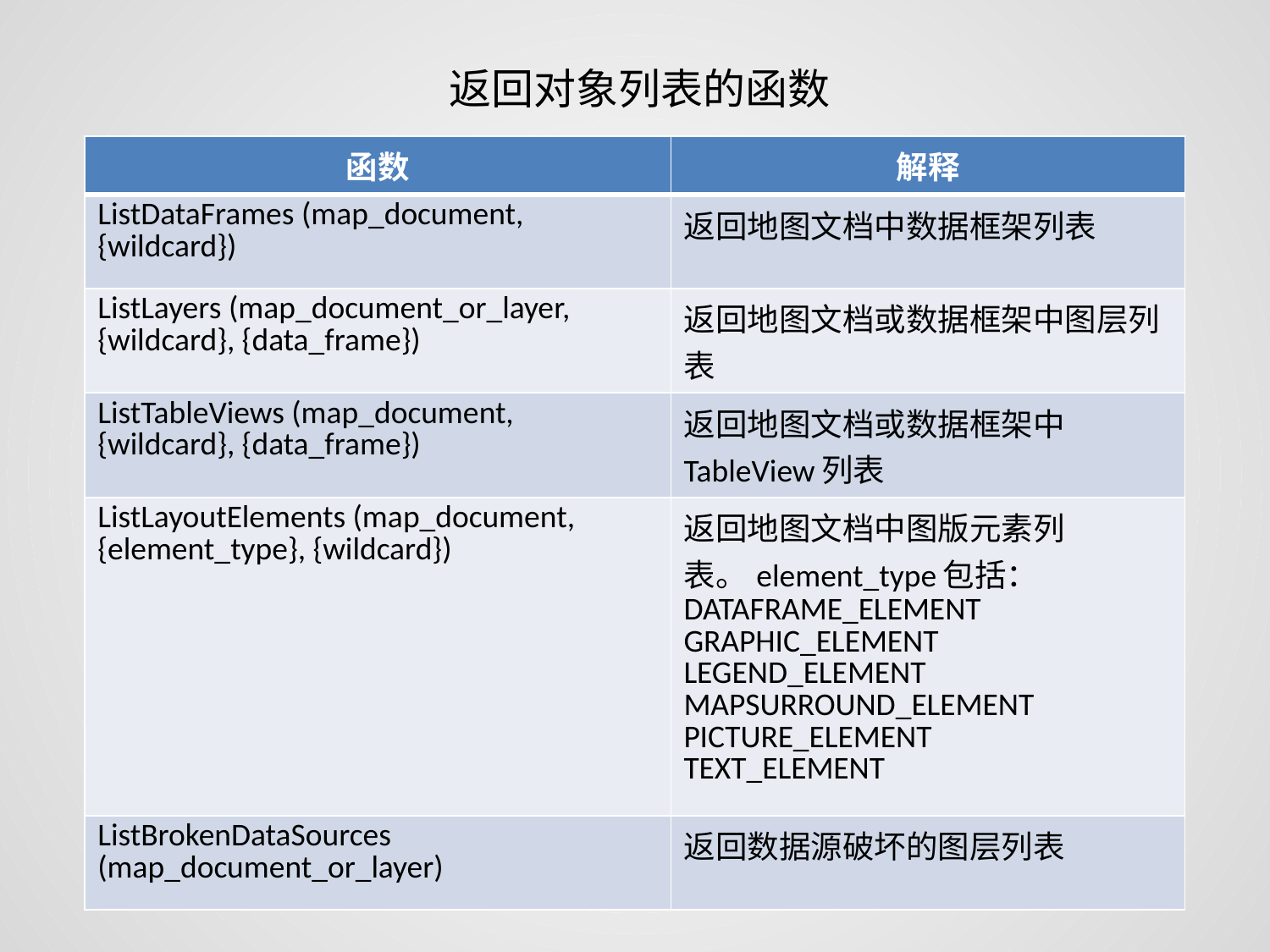

返回对象列表的函数
| 函数 | 解释 |
| --- | --- |
| ListDataFrames (map\_document, {wildcard}) | 返回地图文档中数据框架列表 |
| ListLayers (map\_document\_or\_layer, {wildcard}, {data\_frame}) | 返回地图文档或数据框架中图层列表 |
| ListTableViews (map\_document, {wildcard}, {data\_frame}) | 返回地图文档或数据框架中TableView列表 |
| ListLayoutElements (map\_document, {element\_type}, {wildcard}) | 返回地图文档中图版元素列表。element\_type包括： DATAFRAME\_ELEMENT GRAPHIC\_ELEMENT LEGEND\_ELEMENT MAPSURROUND\_ELEMENT PICTURE\_ELEMENT TEXT\_ELEMENT |
| ListBrokenDataSources (map\_document\_or\_layer) | 返回数据源破坏的图层列表 |